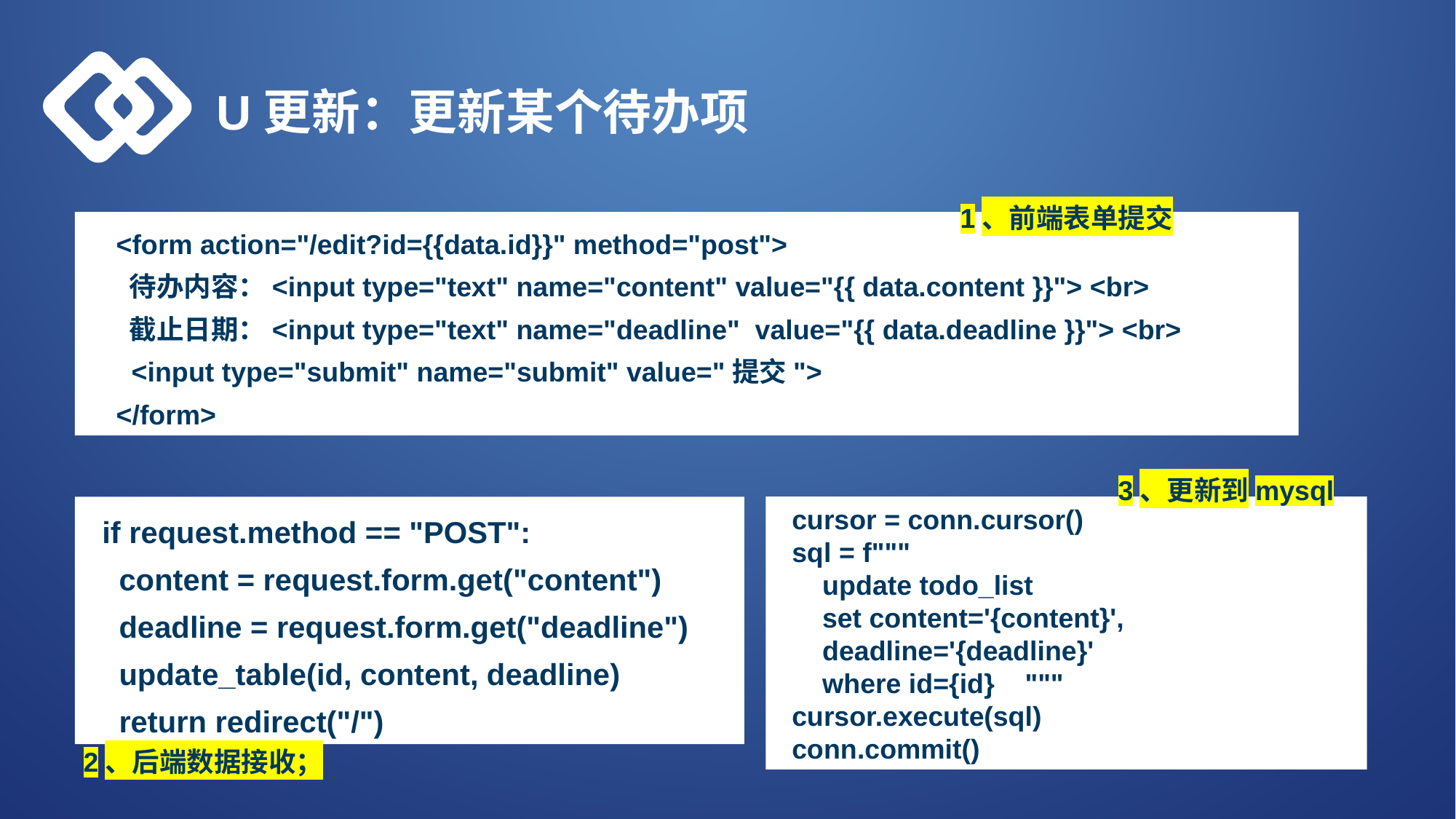

U更新：更新某个待办项

1、前端表单提交
    <form action="/edit?id={{data.id}}" method="post">
      待办内容：<input type="text" name="content" value="{{ data.content }}"> <br>
      截止日期：<input type="text" name="deadline"  value="{{ data.deadline }}"> <br>
      <input type="submit" name="submit" value="提交">
    </form>
3、更新到mysql
  if request.method == "POST":
    content = request.form.get("content")
    deadline = request.form.get("deadline")
    update_table(id, content, deadline)
    return redirect("/")
  cursor = conn.cursor()
  sql = f"""
      update todo_list
      set content='{content}',
      deadline='{deadline}'
      where id={id}    """
  cursor.execute(sql)
  conn.commit()
2、后端数据接收；